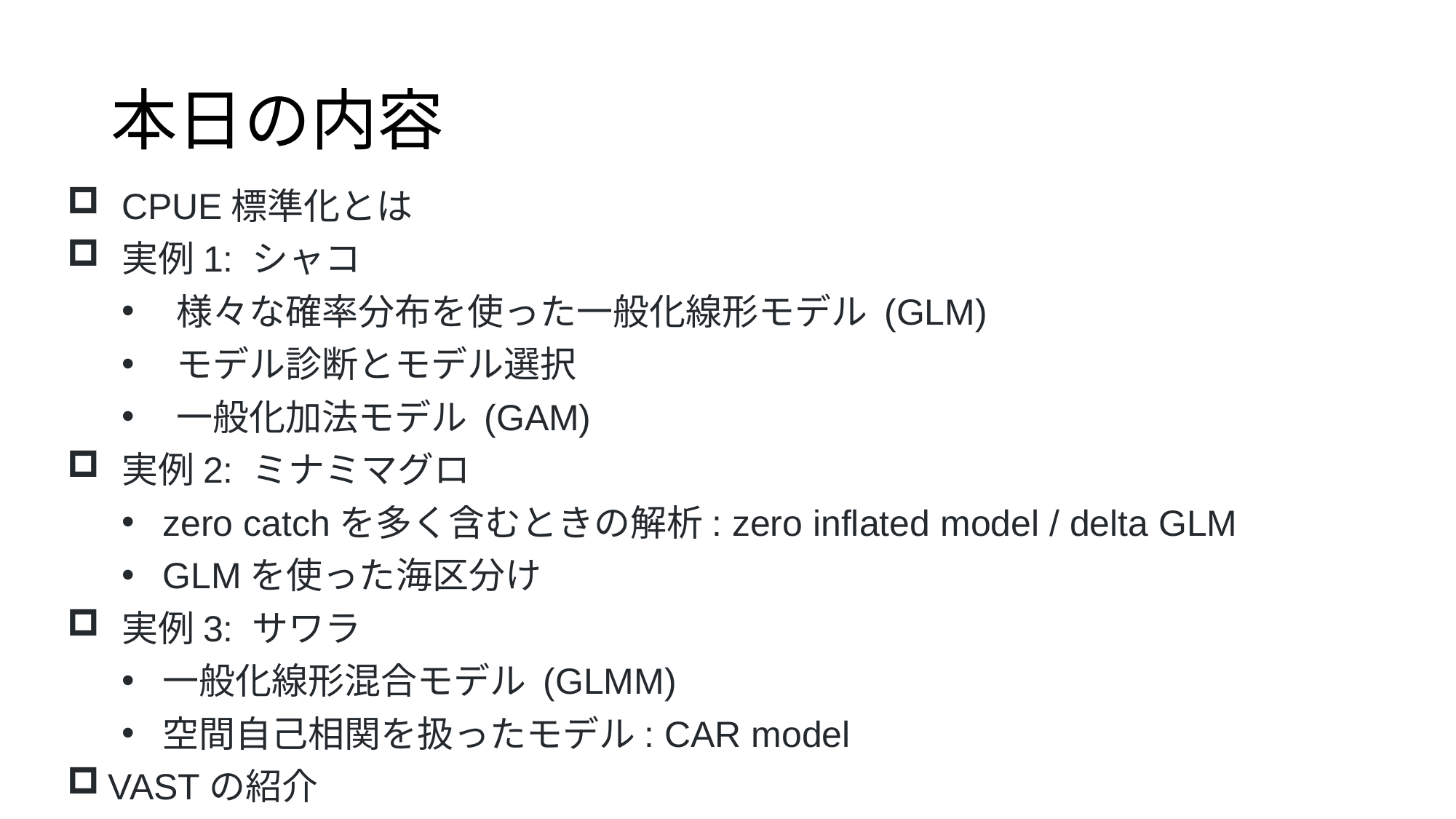

本日の内容
CPUE標準化とは
実例1: シャコ
様々な確率分布を使った一般化線形モデル (GLM)
モデル診断とモデル選択
一般化加法モデル (GAM)
実例2: ミナミマグロ
zero catchを多く含むときの解析: zero inflated model / delta GLM
GLMを使った海区分け
実例3: サワラ
一般化線形混合モデル (GLMM)
空間自己相関を扱ったモデル: CAR model
VASTの紹介